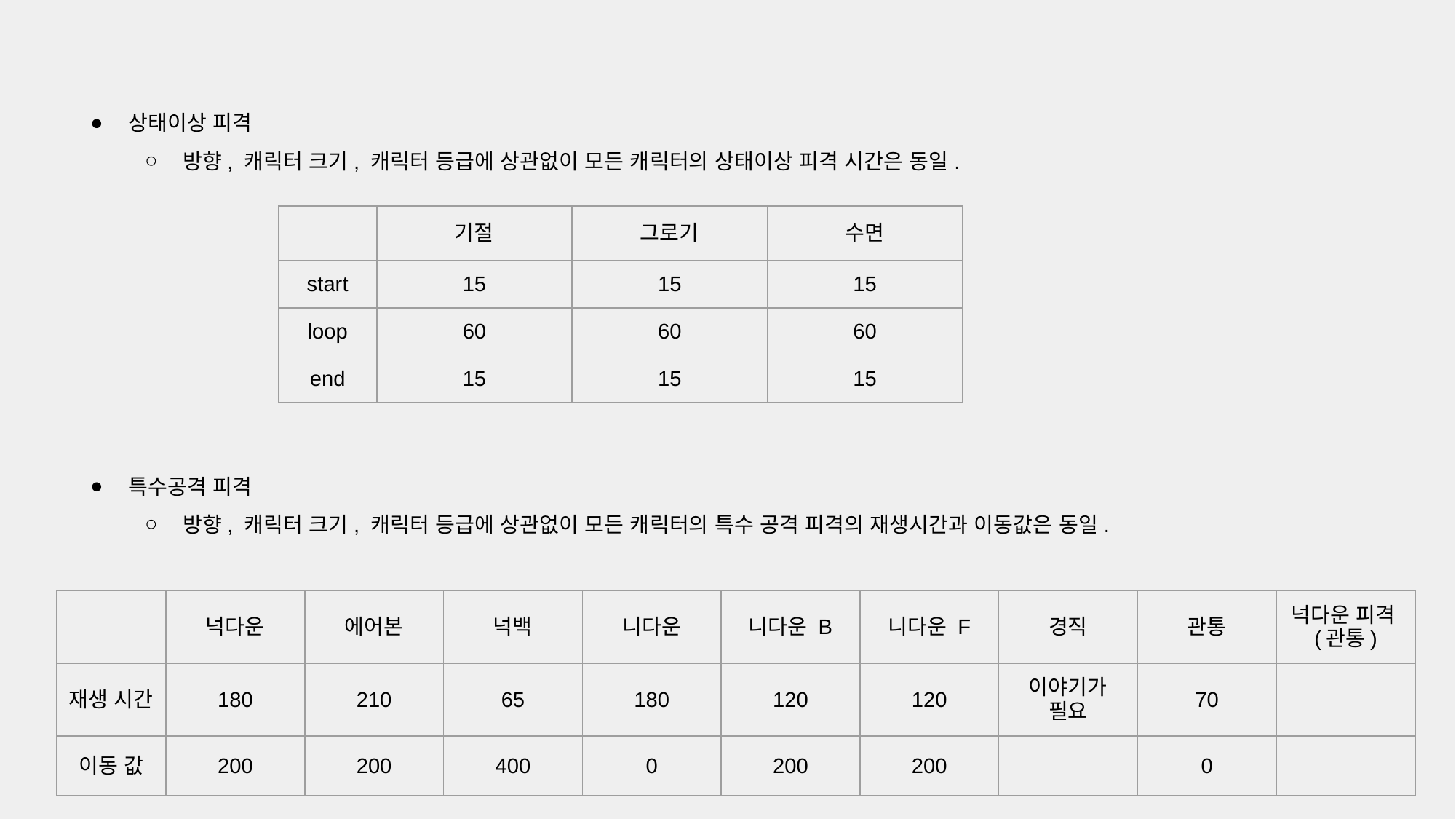

상태이상 피격
방향, 캐릭터 크기, 캐릭터 등급에 상관없이 모든 캐릭터의 상태이상 피격 시간은 동일.
|  | 기절 | 그로기 | 수면 |
| --- | --- | --- | --- |
| start | 15 | 15 | 15 |
| loop | 60 | 60 | 60 |
| end | 15 | 15 | 15 |

특수공격 피격
방향, 캐릭터 크기, 캐릭터 등급에 상관없이 모든 캐릭터의 특수 공격 피격의 재생시간과 이동값은 동일.

|  | 넉다운 | 에어본 | 넉백 | 니다운 | 니다운 B | 니다운 F | 경직 | 관통 | 넉다운 피격(관통) |
| --- | --- | --- | --- | --- | --- | --- | --- | --- | --- |
| 재생 시간 | 180 | 210 | 65 | 180 | 120 | 120 | 이야기가 필요 | 70 |  |
| 이동 값 | 200 | 200 | 400 | 0 | 200 | 200 |  | 0 |  |